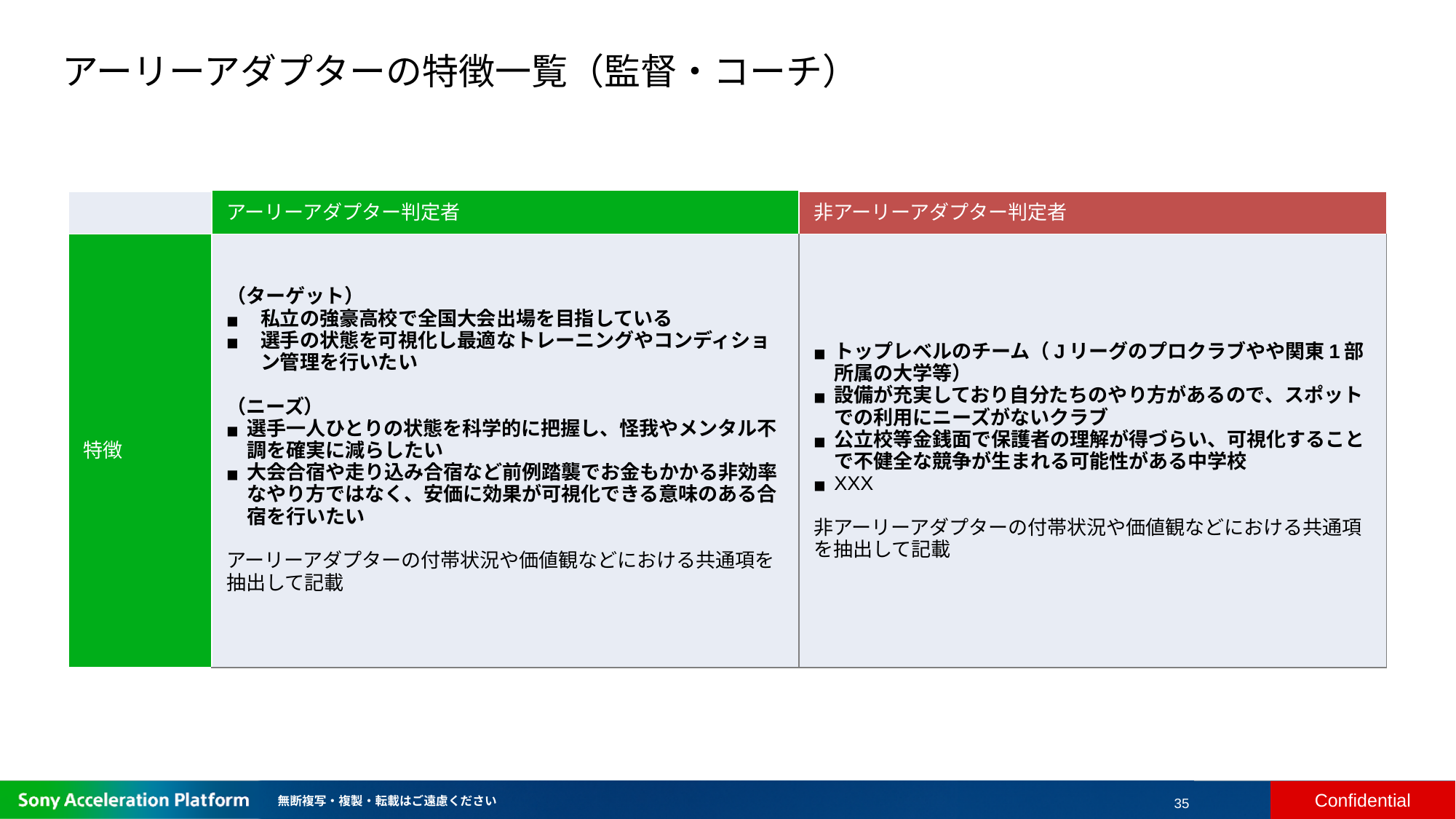

# アーリーアダプターの特徴一覧（監督・コーチ）
|  | アーリーアダプター判定者 | 非アーリーアダプター判定者 |
| --- | --- | --- |
| 特徴 | （ターゲット） 私立の強豪高校で全国大会出場を目指している 選手の状態を可視化し最適なトレーニングやコンディション管理を行いたい （ニーズ） 選手一人ひとりの状態を科学的に把握し、怪我やメンタル不調を確実に減らしたい 大会合宿や走り込み合宿など前例踏襲でお金もかかる非効率なやり方ではなく、安価に効果が可視化できる意味のある合宿を行いたい アーリーアダプターの付帯状況や価値観などにおける共通項を抽出して記載 | トップレベルのチーム（Jリーグのプロクラブやや関東1部所属の大学等） 設備が充実しており自分たちのやり方があるので、スポットでの利用にニーズがないクラブ 公立校等金銭面で保護者の理解が得づらい、可視化することで不健全な競争が生まれる可能性がある中学校 XXX 非アーリーアダプターの付帯状況や価値観などにおける共通項を抽出して記載 |